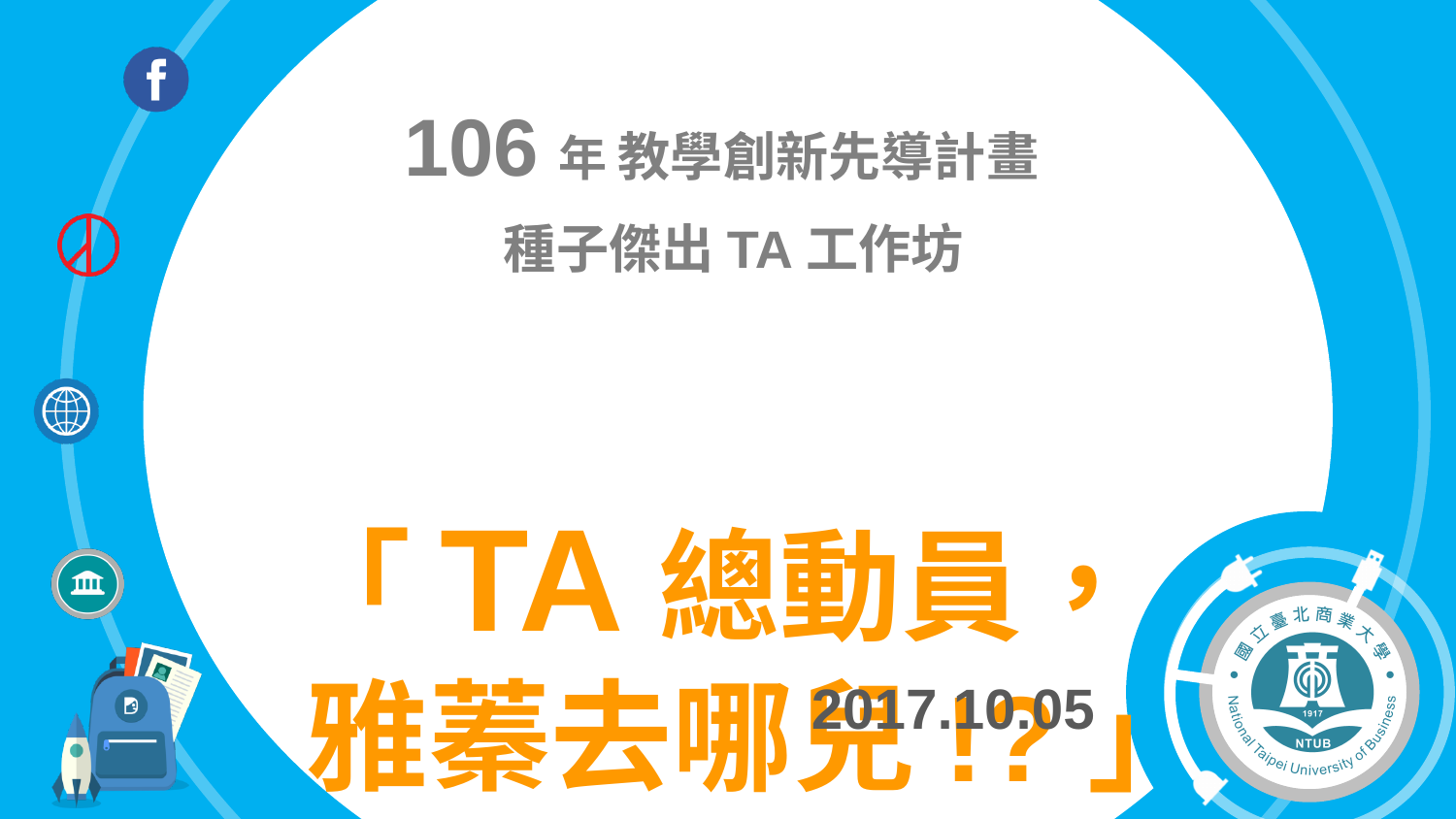

106年 教學創新先導計畫
種子傑出TA工作坊
# 「TA總動員， 雅蓁去哪兒!?」
			    2017.10.05